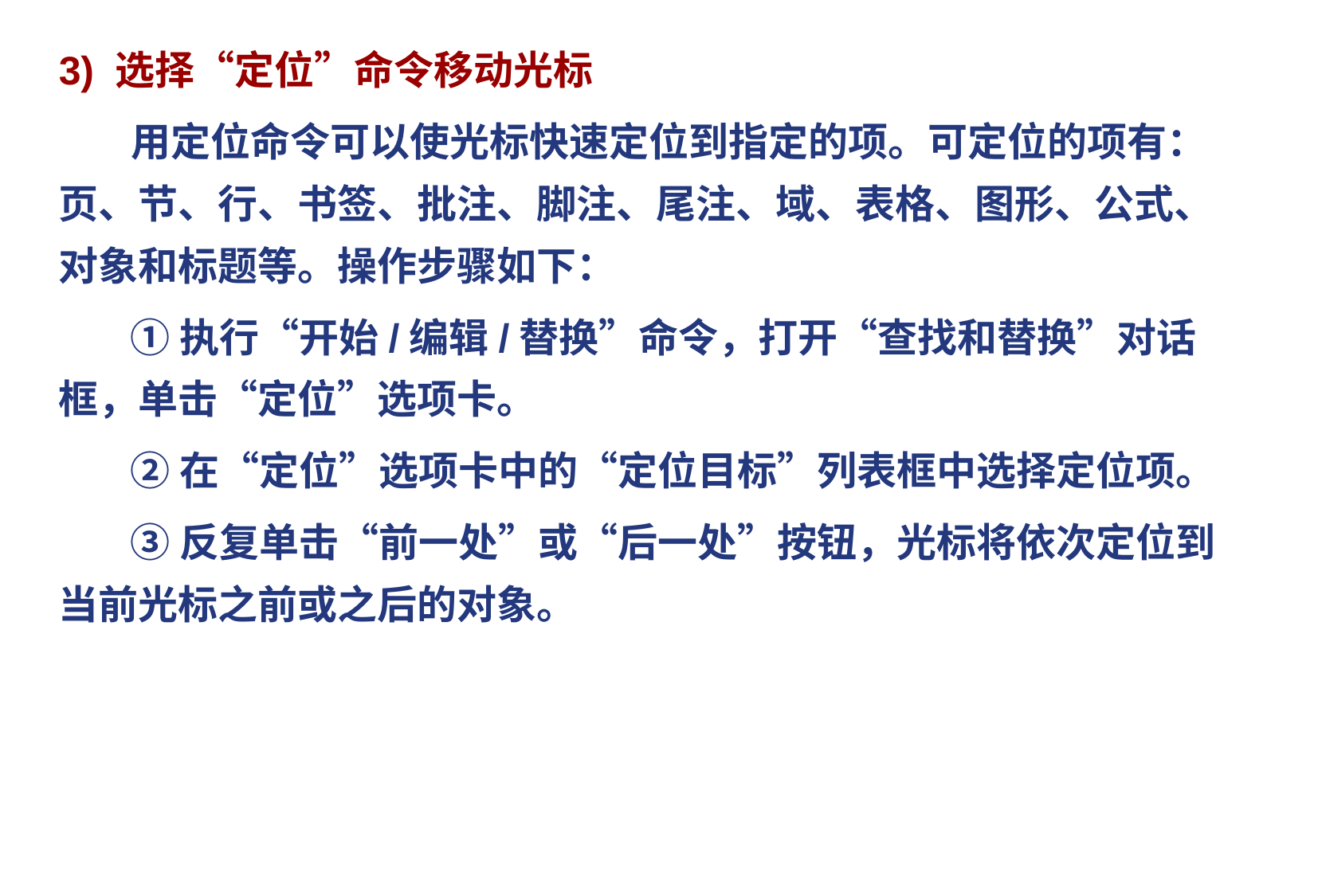

3) 选择“定位”命令移动光标
       用定位命令可以使光标快速定位到指定的项。可定位的项有：页、节、行、书签、批注、脚注、尾注、域、表格、图形、公式、对象和标题等。操作步骤如下：
        ①执行“开始/编辑/替换”命令，打开“查找和替换”对话框，单击“定位”选项卡。
        ②在“定位”选项卡中的“定位目标”列表框中选择定位项。
        ③反复单击“前一处”或“后一处”按钮，光标将依次定位到当前光标之前或之后的对象。